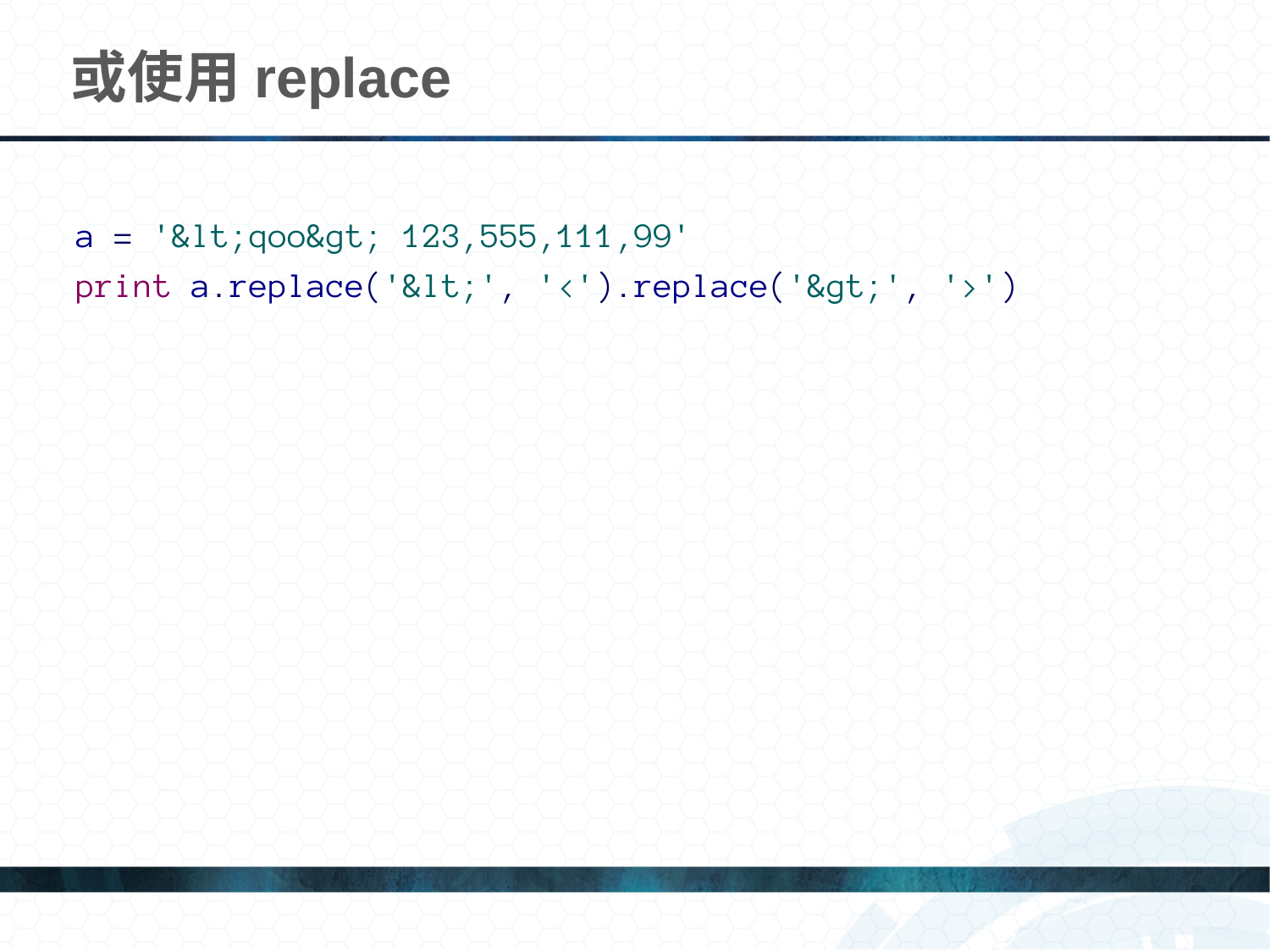

# 或使用replace
a = '&lt;qoo&gt; 123,555,111,99'
print a.replace('&lt;', '<').replace('&gt;', '>')